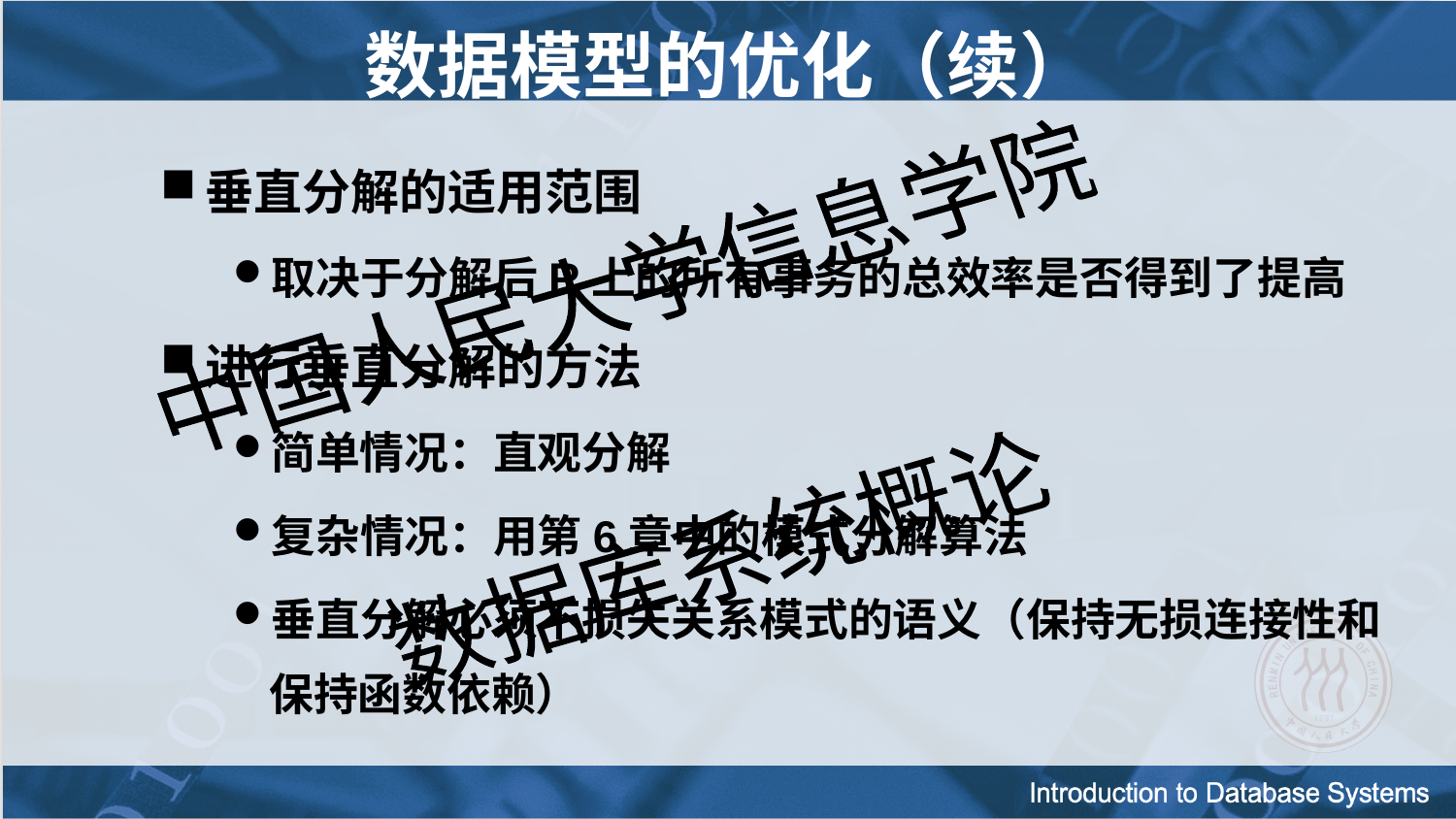

数据模型的优化（续）
垂直分解的适用范围
取决于分解后R上的所有事务的总效率是否得到了提高
进行垂直分解的方法
简单情况：直观分解
复杂情况：用第6章中的模式分解算法
垂直分解必须不损失关系模式的语义（保持无损连接性和保持函数依赖）